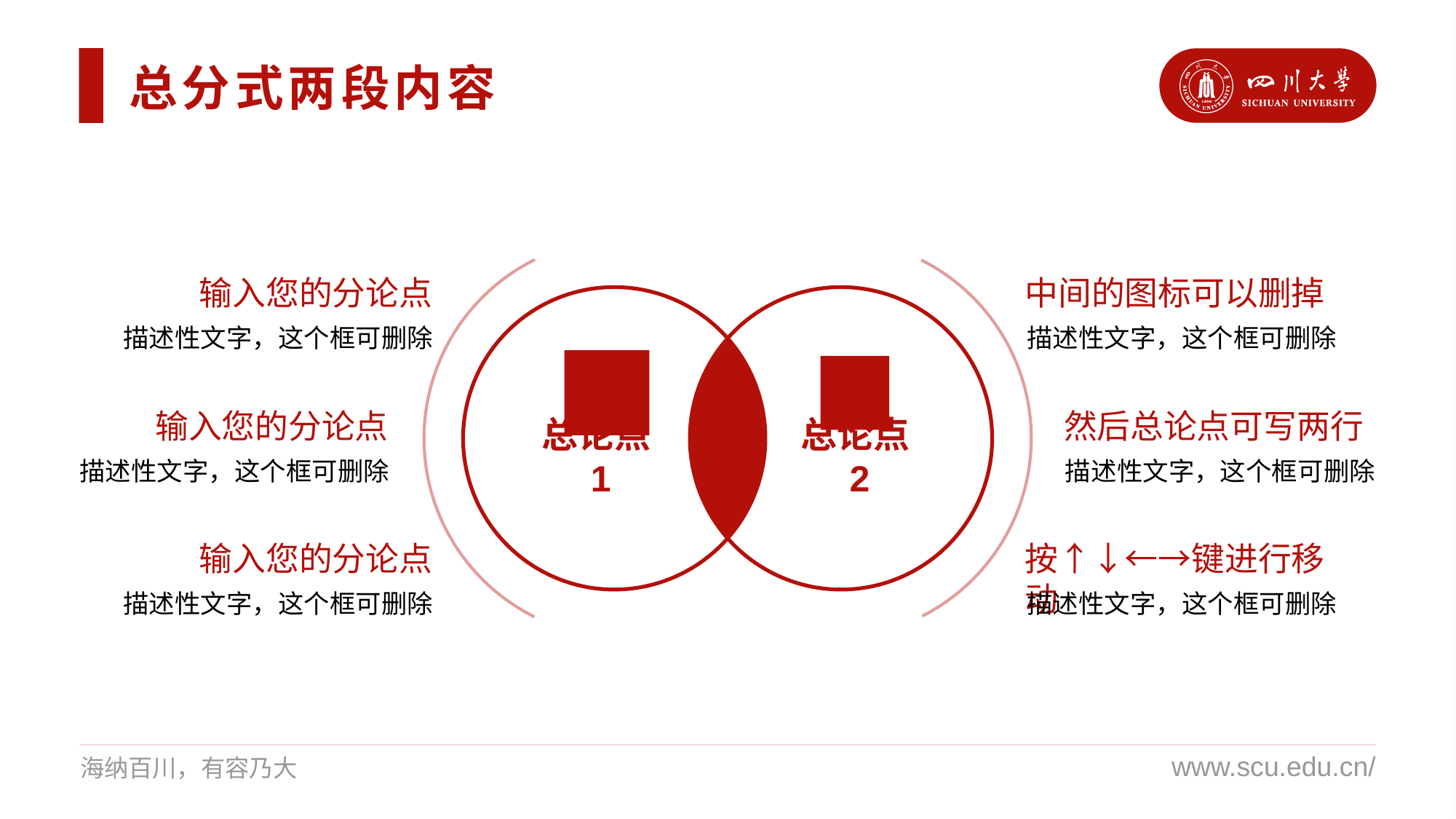

总分式两段内容
输入您的分论点
中间的图标可以删掉

描述性文字，这个框可删除
描述性文字，这个框可删除

输入您的分论点
然后总论点可写两行

总论点1
总论点2
描述性文字，这个框可删除
描述性文字，这个框可删除
输入您的分论点
按↑↓←→键进行移动

描述性文字，这个框可删除
描述性文字，这个框可删除